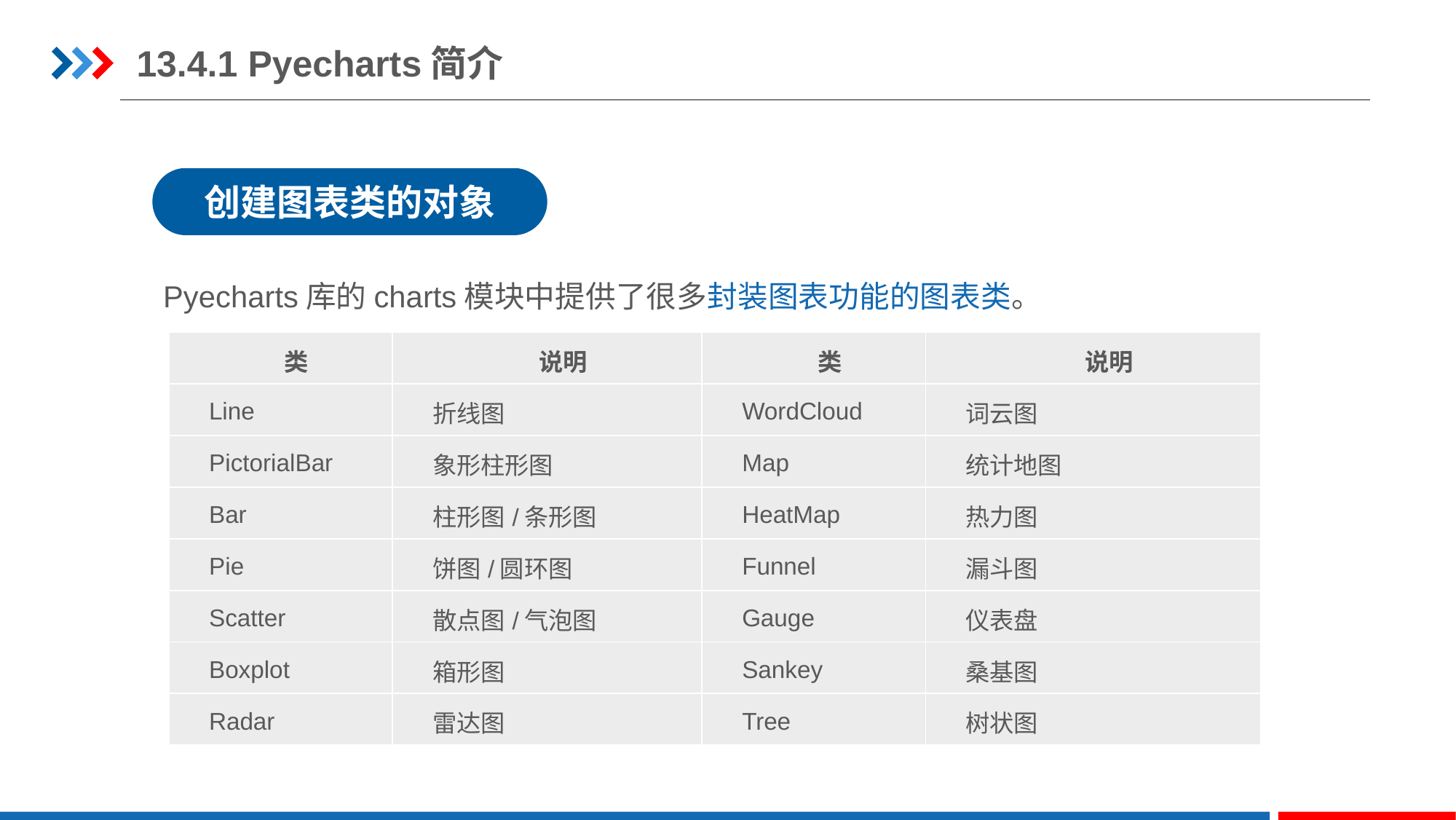

13.4.1 Pyecharts简介
创建图表类的对象
Pyecharts库的charts模块中提供了很多封装图表功能的图表类。
| 类 | 说明 | 类 | 说明 |
| --- | --- | --- | --- |
| Line | 折线图 | WordCloud | 词云图 |
| PictorialBar | 象形柱形图 | Map | 统计地图 |
| Bar | 柱形图/条形图 | HeatMap | 热力图 |
| Pie | 饼图/圆环图 | Funnel | 漏斗图 |
| Scatter | 散点图/气泡图 | Gauge | 仪表盘 |
| Boxplot | 箱形图 | Sankey | 桑基图 |
| Radar | 雷达图 | Tree | 树状图 |